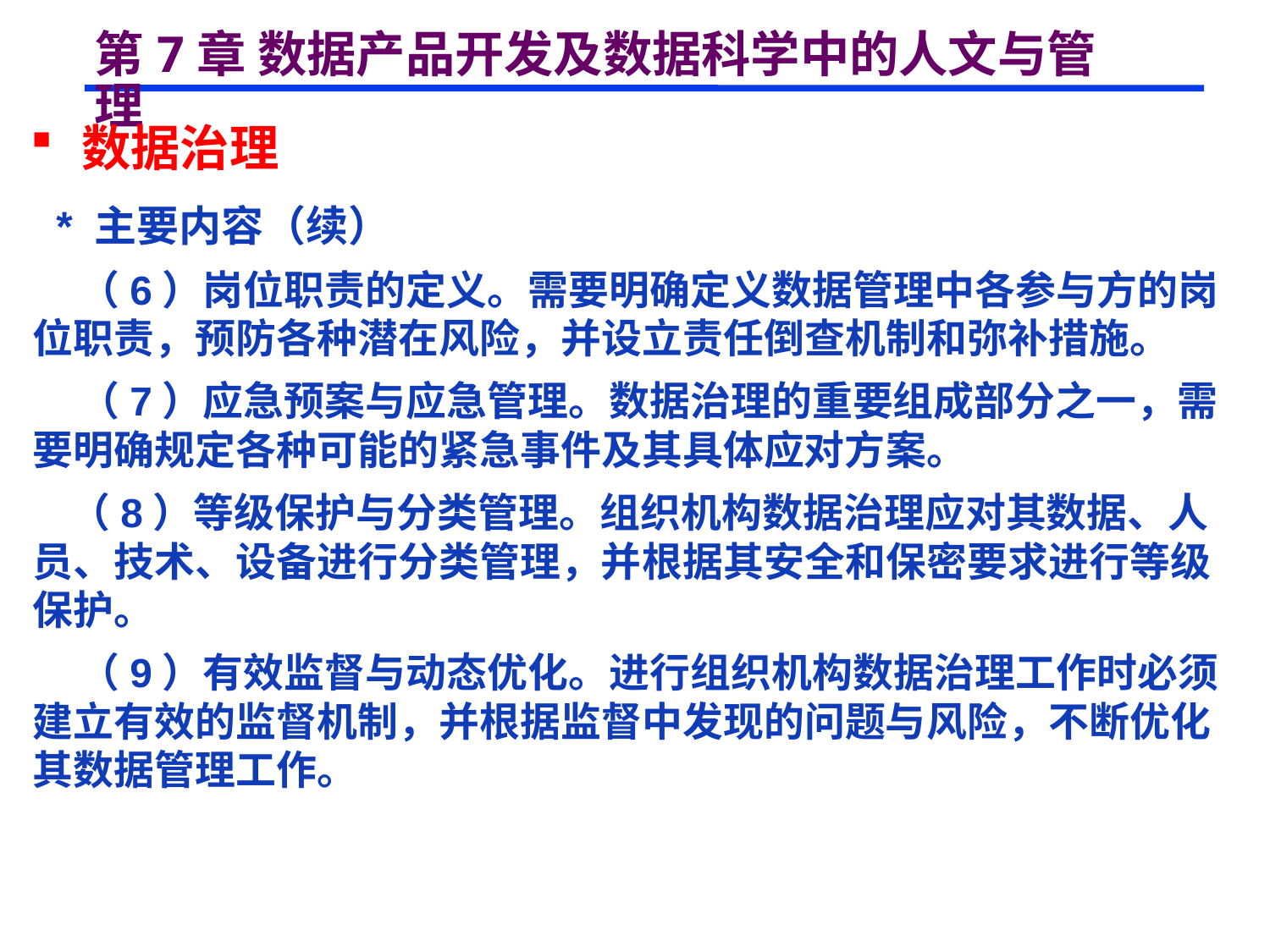

# 第7章 数据产品开发及数据科学中的人文与管理
 数据治理
  * 主要内容（续）
    （6）岗位职责的定义。需要明确定义数据管理中各参与方的岗位职责，预防各种潜在风险，并设立责任倒查机制和弥补措施。
    （7）应急预案与应急管理。数据治理的重要组成部分之一，需要明确规定各种可能的紧急事件及其具体应对方案。
   （8）等级保护与分类管理。组织机构数据治理应对其数据、人员、技术、设备进行分类管理，并根据其安全和保密要求进行等级保护。
    （9）有效监督与动态优化。进行组织机构数据治理工作时必须建立有效的监督机制，并根据监督中发现的问题与风险，不断优化其数据管理工作。